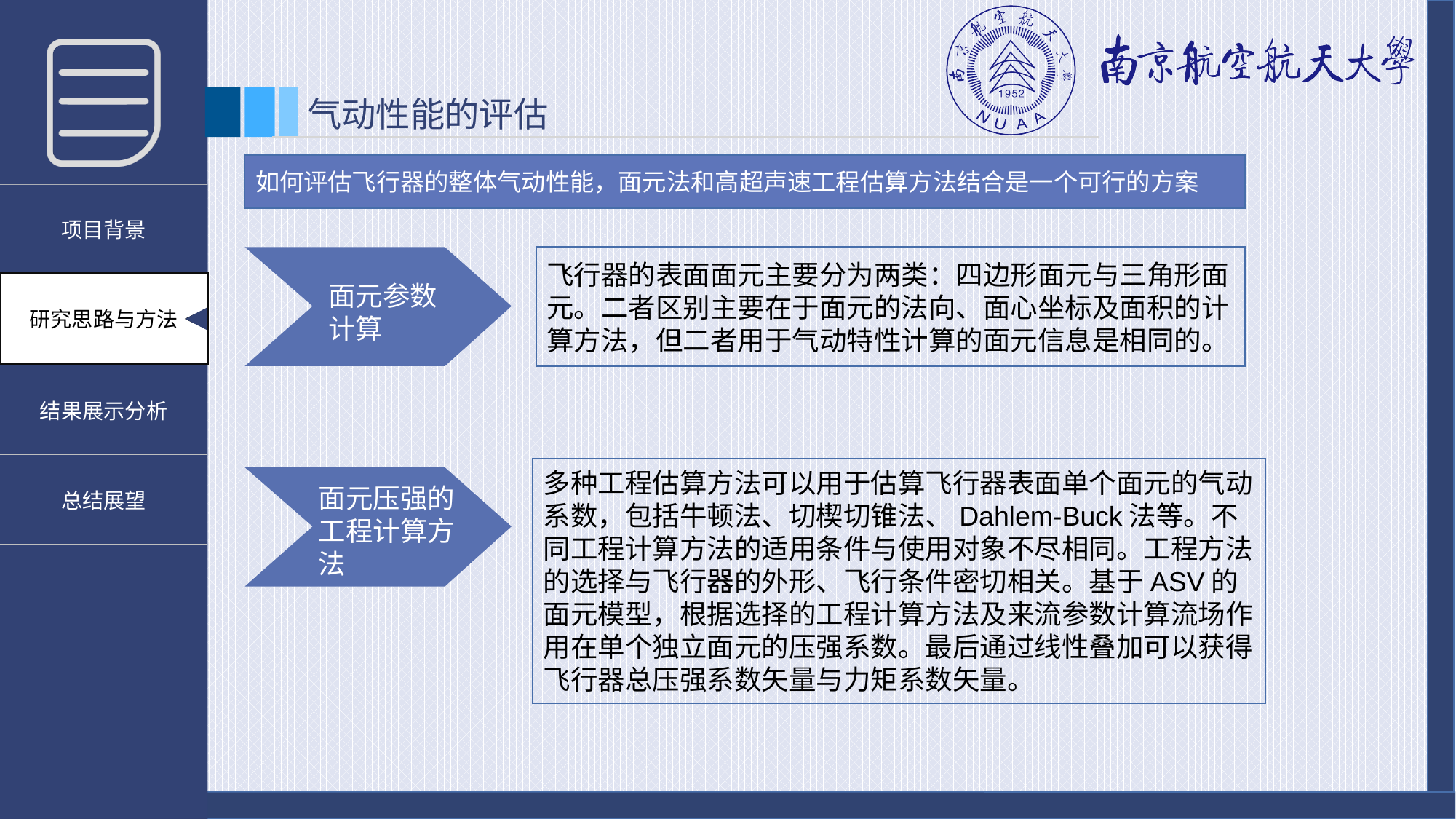

气动性能的评估
如何评估飞行器的整体气动性能，面元法和高超声速工程估算方法结合是一个可行的方案

飞行器的表面面元主要分为两类：四边形面元与三角形面元。二者区别主要在于面元的法向、面心坐标及面积的计算方法，但二者用于气动特性计算的面元信息是相同的。
面元参数计算
多种工程估算方法可以用于估算飞行器表面单个面元的气动系数，包括牛顿法、切楔切锥法、Dahlem-Buck法等。不同工程计算方法的适用条件与使用对象不尽相同。工程方法的选择与飞行器的外形、飞行条件密切相关。基于ASV的面元模型，根据选择的工程计算方法及来流参数计算流场作用在单个独立面元的压强系数。最后通过线性叠加可以获得飞行器总压强系数矢量与力矩系数矢量。

面元压强的工程计算方法